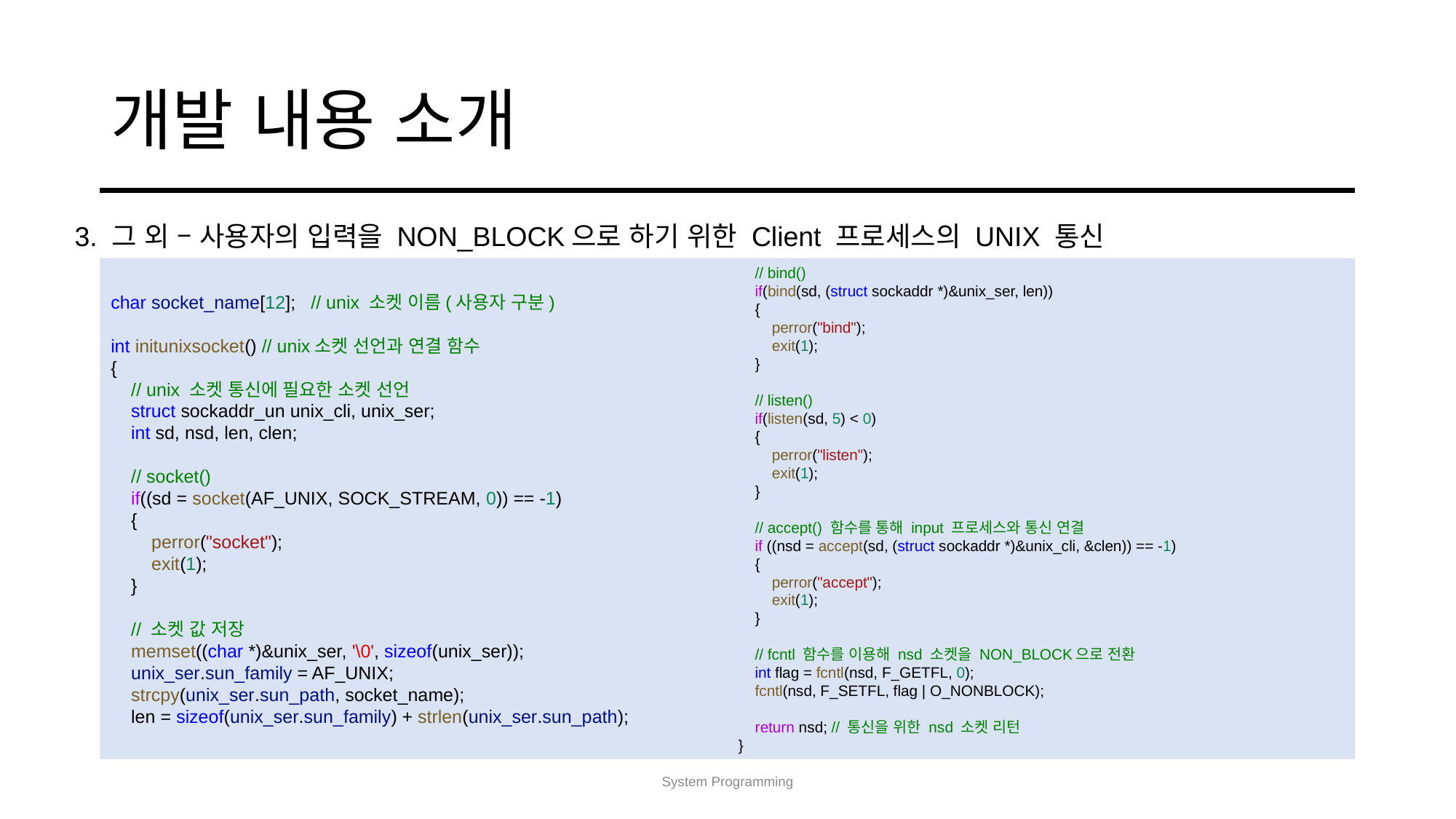

# 개발 내용 소개
3. 그 외 – 사용자의 입력을 NON_BLOCK으로 하기 위한 Client 프로세스의 UNIX 통신
char socket_name[12];   // unix 소켓 이름(사용자 구분)
int initunixsocket() // unix소켓 선언과 연결 함수
{
    // unix 소켓 통신에 필요한 소켓 선언
    struct sockaddr_un unix_cli, unix_ser;
    int sd, nsd, len, clen;
    // socket()
    if((sd = socket(AF_UNIX, SOCK_STREAM, 0)) == -1)
    {
        perror("socket");
        exit(1);
    }
    // 소켓 값 저장
    memset((char *)&unix_ser, '\0', sizeof(unix_ser));
    unix_ser.sun_family = AF_UNIX;
    strcpy(unix_ser.sun_path, socket_name);
    len = sizeof(unix_ser.sun_family) + strlen(unix_ser.sun_path);
    // bind()
    if(bind(sd, (struct sockaddr *)&unix_ser, len))
    {
        perror("bind");
        exit(1);
    }
    // listen()
    if(listen(sd, 5) < 0)
    {
        perror("listen");
        exit(1);
    }
    // accept() 함수를 통해 input 프로세스와 통신 연결
    if ((nsd = accept(sd, (struct sockaddr *)&unix_cli, &clen)) == -1)
    {
        perror("accept");
        exit(1);
    }
    // fcntl 함수를 이용해 nsd 소켓을 NON_BLOCK으로 전환
    int flag = fcntl(nsd, F_GETFL, 0);
    fcntl(nsd, F_SETFL, flag | O_NONBLOCK);
    return nsd; // 통신을 위한 nsd 소켓 리턴
}
System Programming